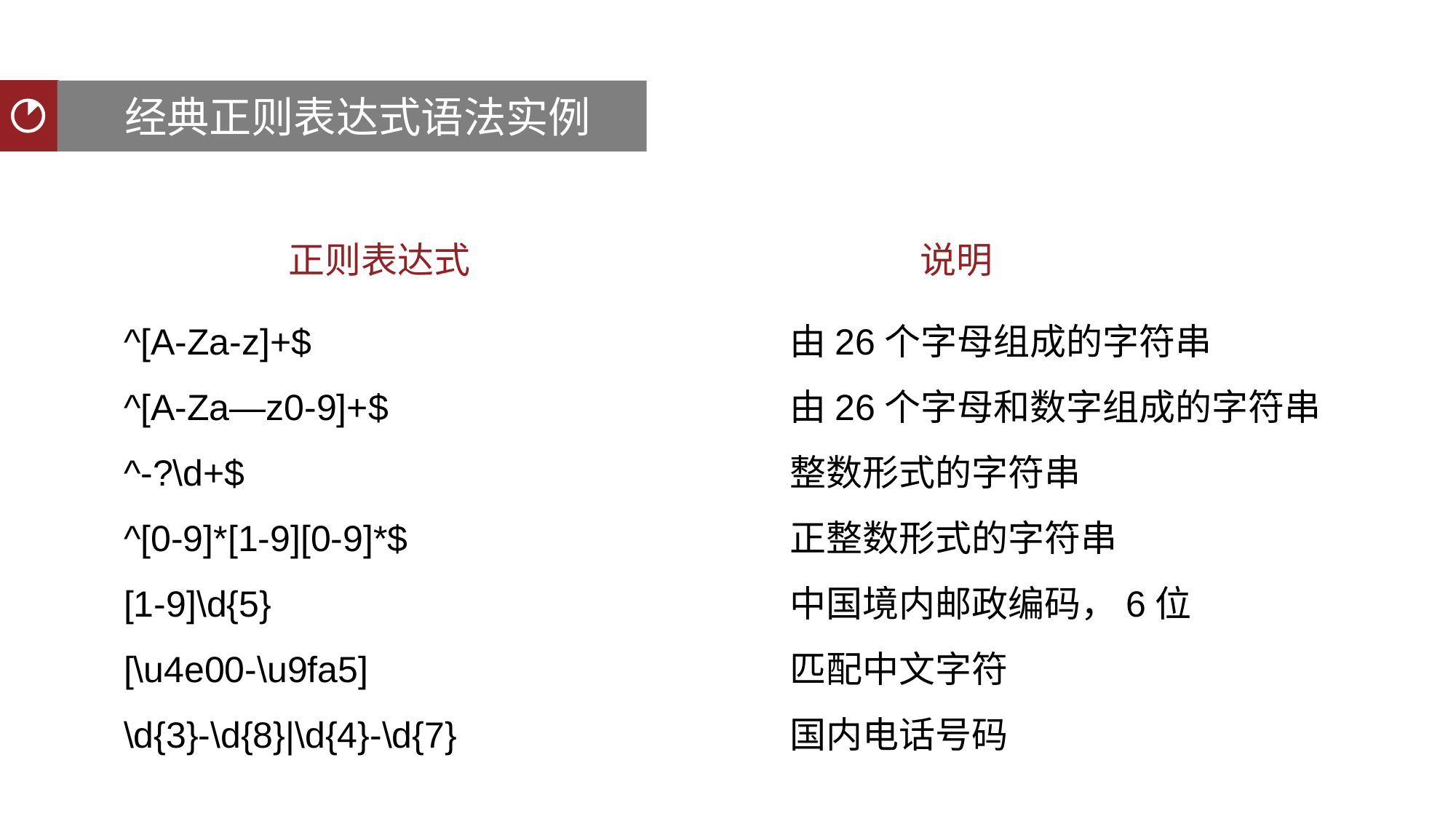

经典正则表达式语法实例

聚类分析
说明
正则表达式
^[A-Za-z]+$
^[A-Za—z0-9]+$
^-?\d+$
^[0-9]*[1-9][0-9]*$
[1-9]\d{5}
[\u4e00-\u9fa5]
\d{3}-\d{8}|\d{4}-\d{7}
由26个字母组成的字符串
由26个字母和数字组成的字符串
整数形式的字符串
正整数形式的字符串
中国境内邮政编码，6位
匹配中文字符
国内电话号码